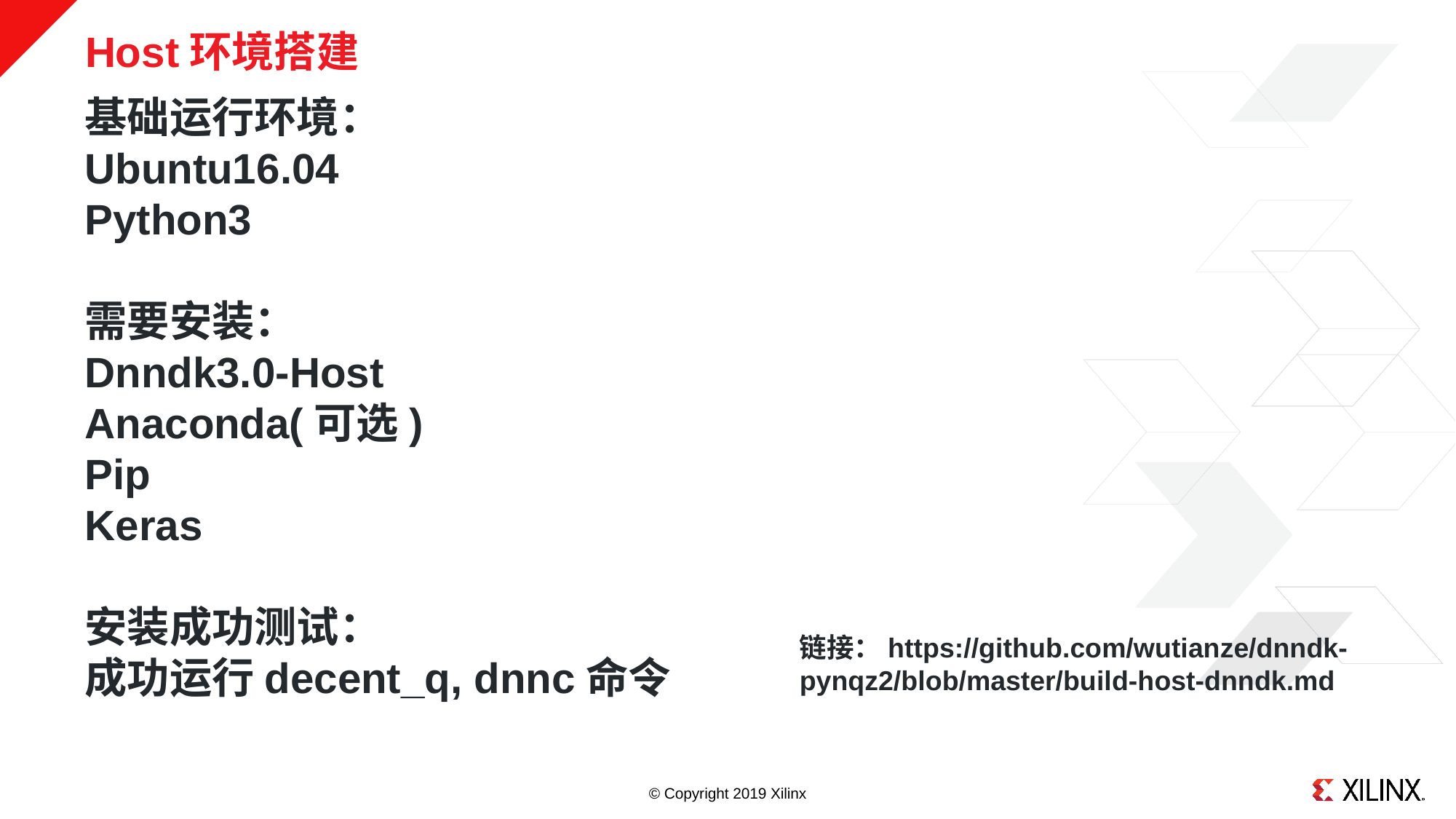

# Host环境搭建
基础运行环境：
Ubuntu16.04
Python3

需要安装：
Dnndk3.0-Host
Anaconda(可选)
Pip
Keras

安装成功测试：
成功运行decent_q, dnnc命令

链接：https://github.com/wutianze/dnndk-pynqz2/blob/master/build-host-dnndk.md